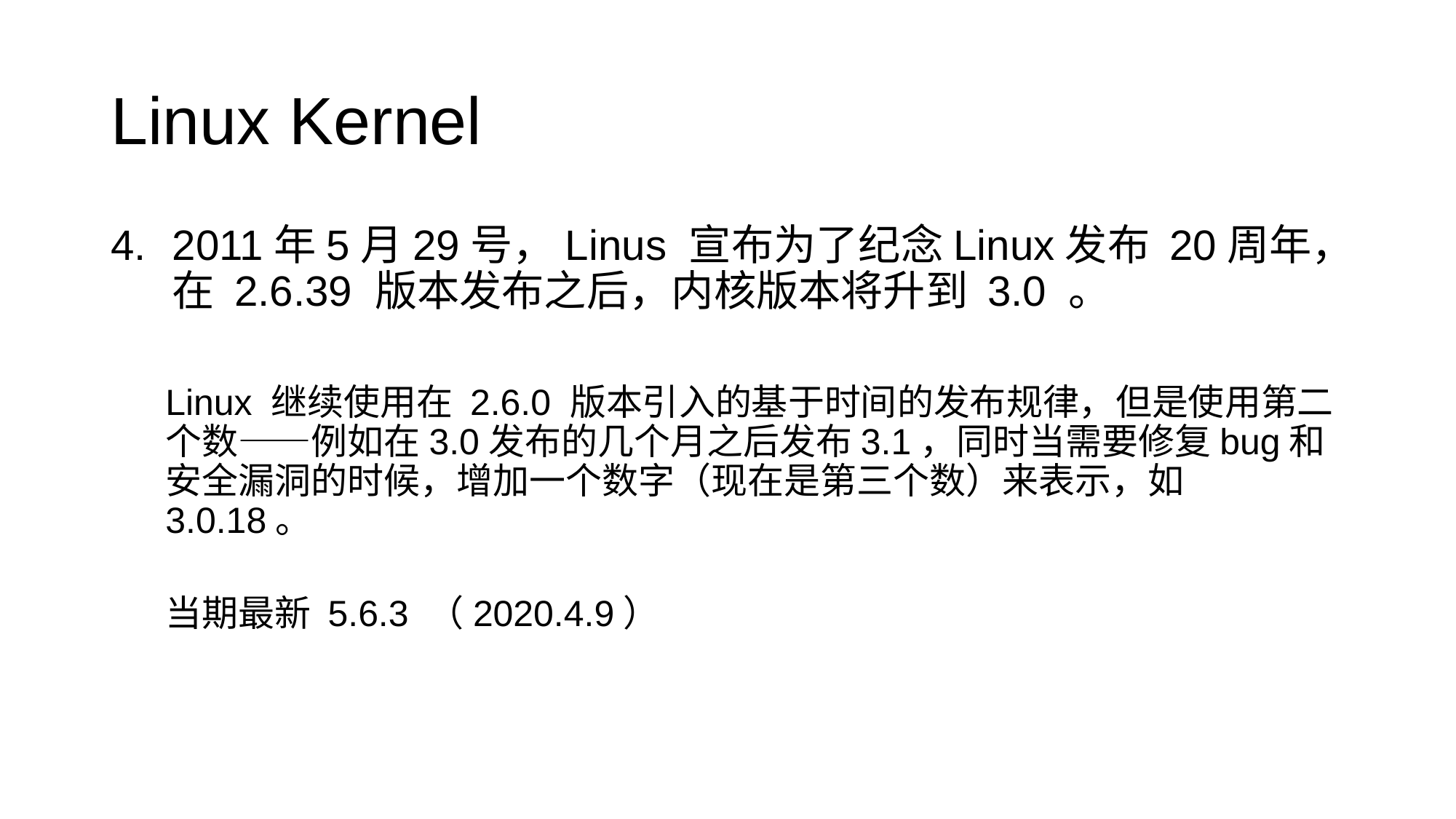

# Linux Kernel
2011年5月29号，Linus 宣布为了纪念Linux发布 20周年，在 2.6.39 版本发布之后，内核版本将升到 3.0 。

Linux 继续使用在 2.6.0 版本引入的基于时间的发布规律，但是使用第二个数——例如在3.0发布的几个月之后发布3.1，同时当需要修复bug和安全漏洞的时候，增加一个数字（现在是第三个数）来表示，如 3.0.18。

当期最新 5.6.3 （2020.4.9）